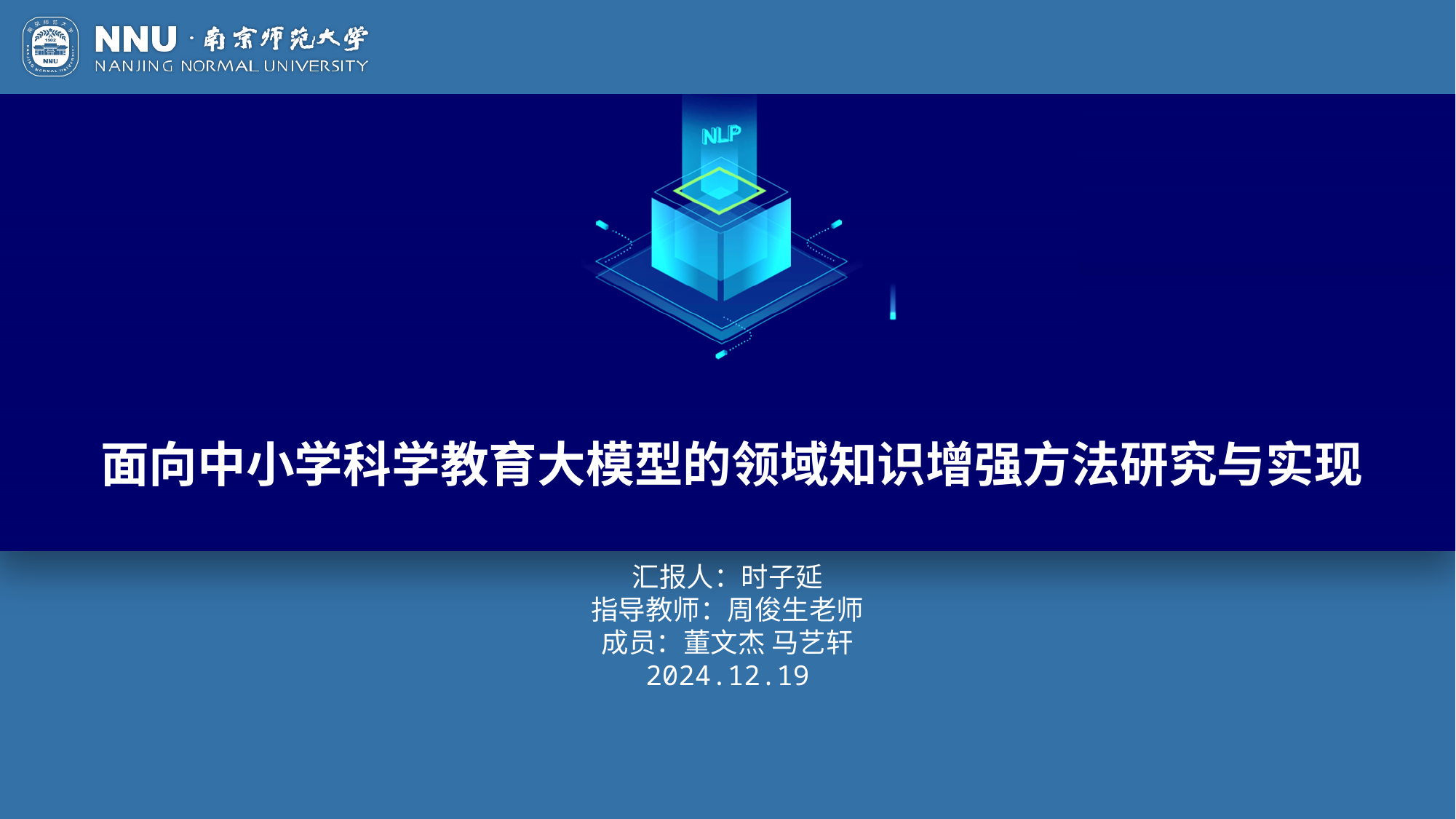

面向中小学科学教育大模型的领域知识增强方法研究与实现
汇报人：时子延
指导教师：周俊生老师
成员：董文杰 马艺轩
2024.12.19